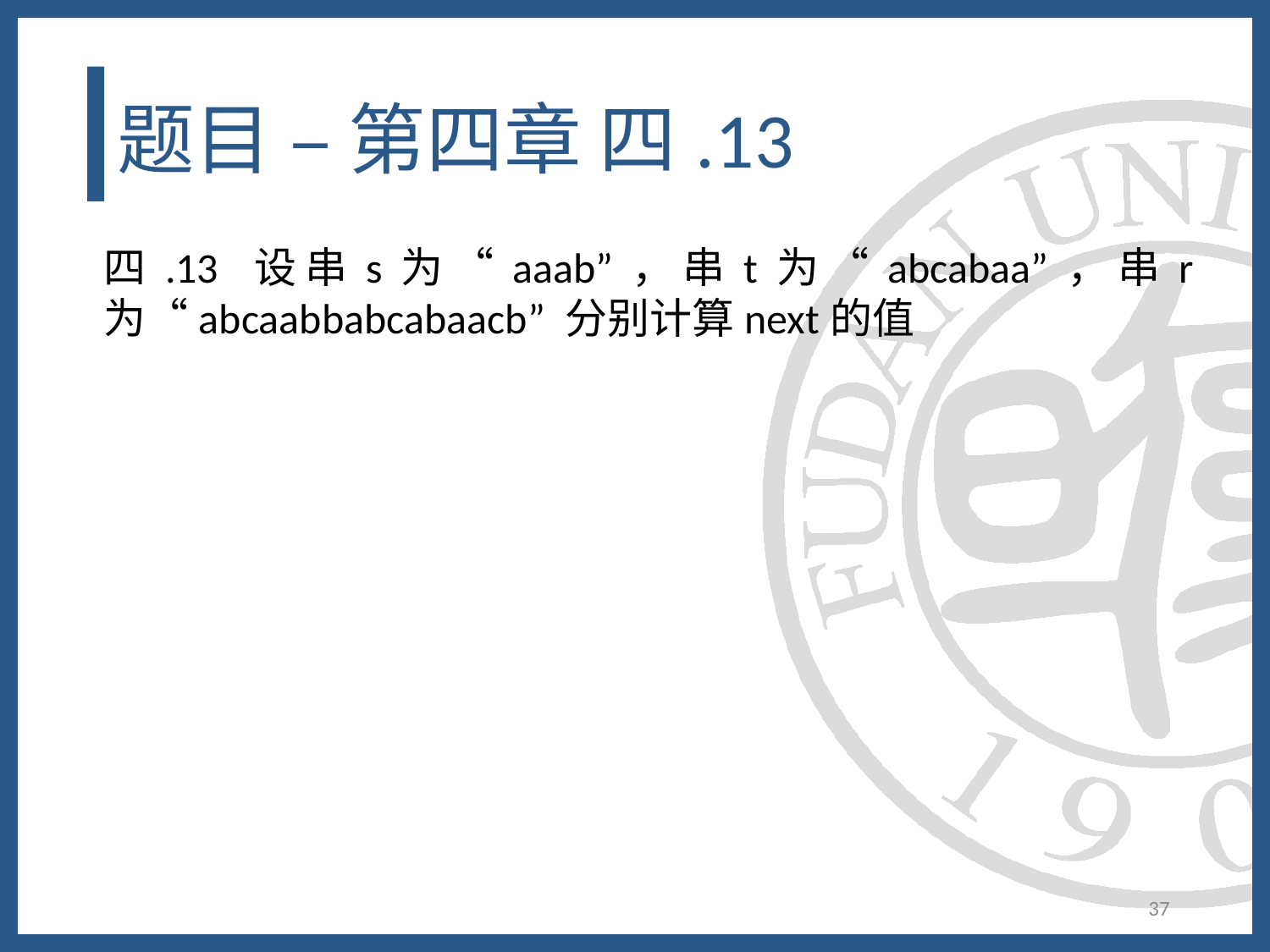

# 题目 – 第四章 四.13
四.13 设串s为“aaab”，串t为“abcabaa”，串r为“abcaabbabcabaacb” 分别计算next的值

37